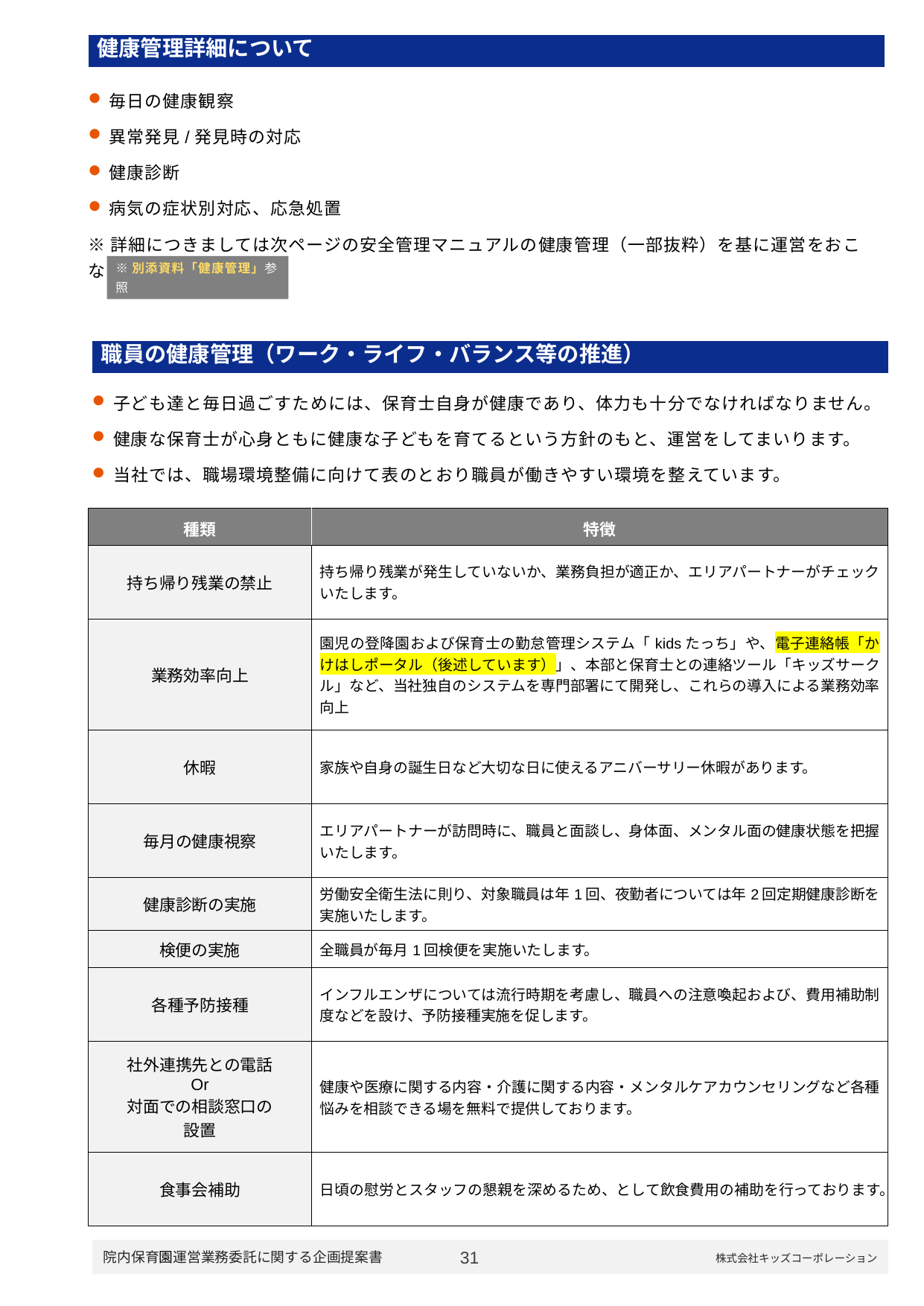

| 健康管理詳細について |
| --- |
毎日の健康観察
異常発見/発見時の対応
健康診断
病気の症状別対応、応急処置
※詳細につきましては次ページの安全管理マニュアルの健康管理（一部抜粋）を基に運営をおこなっております。
※別添資料「健康管理」参照
| 職員の健康管理（ワーク・ライフ・バランス等の推進） |
| --- |
子ども達と毎日過ごすためには、保育士自身が健康であり、体力も十分でなければなりません。
健康な保育士が心身ともに健康な子どもを育てるという方針のもと、運営をしてまいります。
当社では、職場環境整備に向けて表のとおり職員が働きやすい環境を整えています。
| 種類 | 特徴 |
| --- | --- |
| 持ち帰り残業の禁止 | 持ち帰り残業が発生していないか、業務負担が適正か、エリアパートナーがチェックいたします。 |
| 業務効率向上 | 園児の登降園および保育士の勤怠管理システム「kidsたっち」や、電子連絡帳「かけはしポータル（後述しています）」、本部と保育士との連絡ツール「キッズサークル」など、当社独自のシステムを専門部署にて開発し、これらの導入による業務効率向上 |
| 休暇 | 家族や自身の誕生日など大切な日に使えるアニバーサリー休暇があります。 |
| 毎月の健康視察 | エリアパートナーが訪問時に、職員と面談し、身体面、メンタル面の健康状態を把握いたします。 |
| 健康診断の実施 | 労働安全衛生法に則り、対象職員は年1回、夜勤者については年2回定期健康診断を実施いたします。 |
| 検便の実施 | 全職員が毎月1回検便を実施いたします。 |
| 各種予防接種 | インフルエンザについては流行時期を考慮し、職員への注意喚起および、費用補助制度などを設け、予防接種実施を促します。 |
| 社外連携先との電話 Or 対面での相談窓口の 設置 | 健康や医療に関する内容・介護に関する内容・メンタルケアカウンセリングなど各種悩みを相談できる場を無料で提供しております。 |
| 食事会補助 | 日頃の慰労とスタッフの懇親を深めるため、として飲食費用の補助を行っております。 |
31